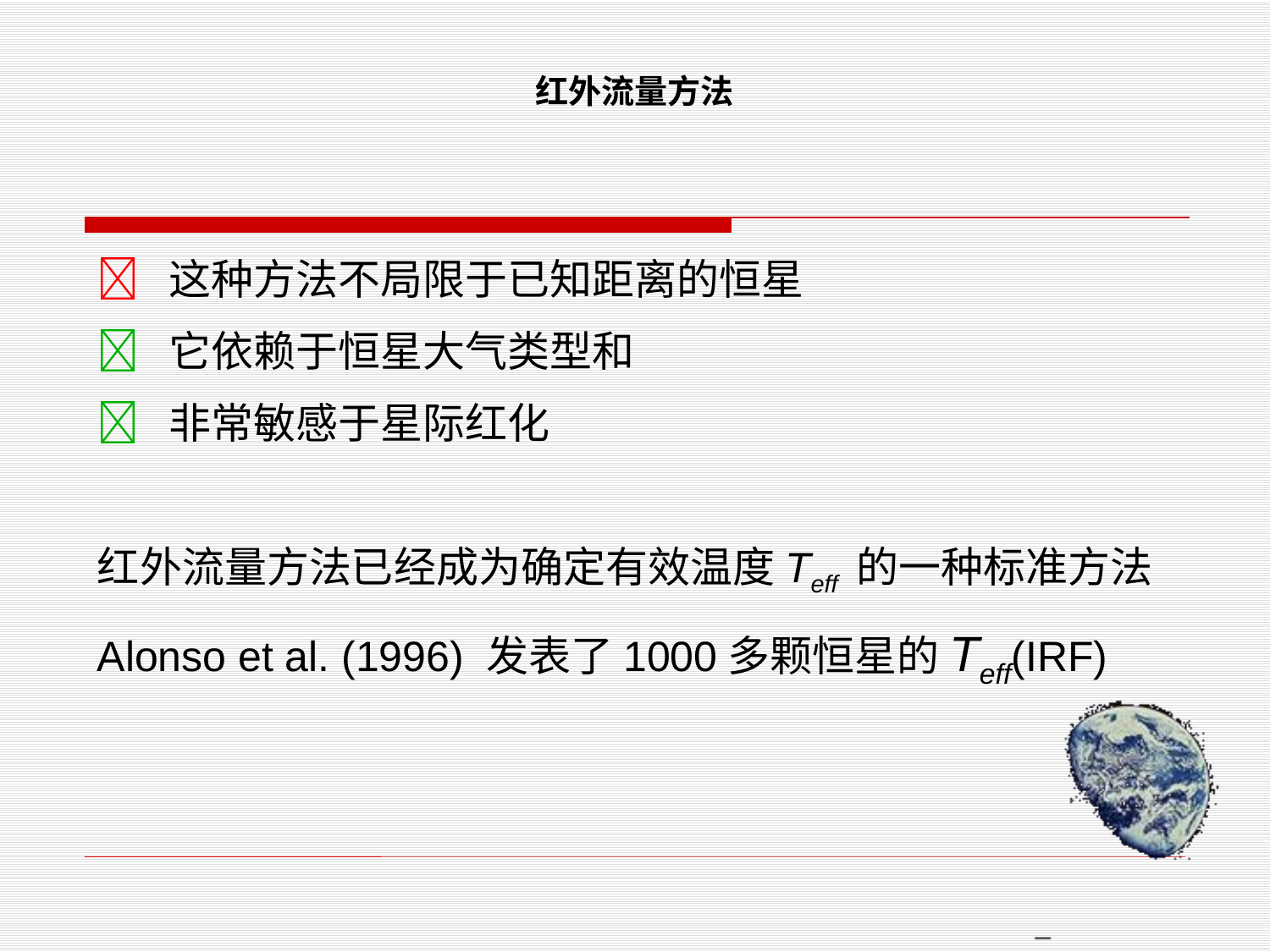

# 红外流量方法
♦  这种方法不局限于已知距离的恒星
♦  它依赖于恒星大气类型和
♦  非常敏感于星际红化

红外流量方法已经成为确定有效温度Teff 的一种标准方法
Alonso et al. (1996) 发表了1000多颗恒星的Teff(IRF)